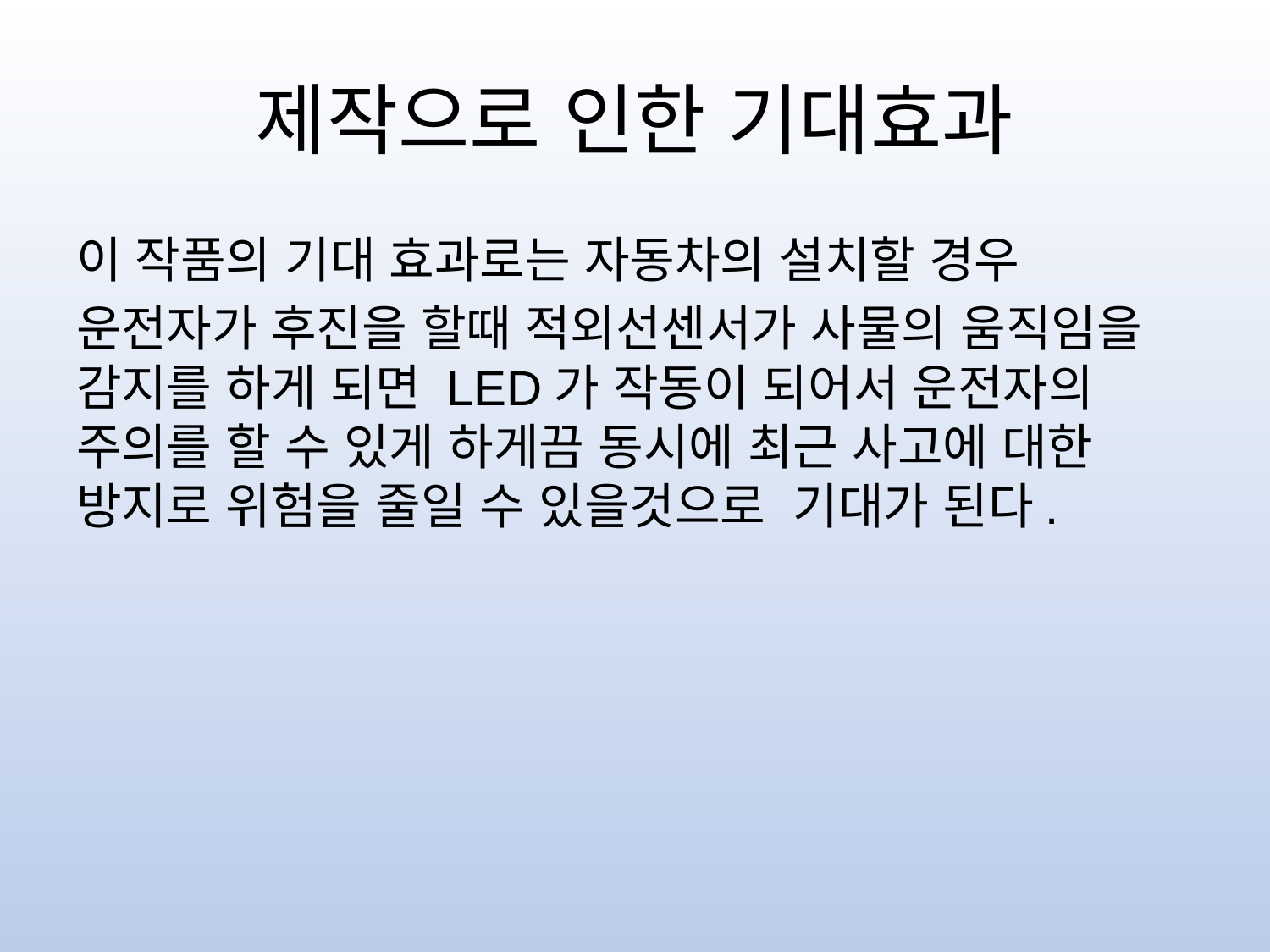

# 제작으로 인한 기대효과
이 작품의 기대 효과로는 자동차의 설치할 경우
운전자가 후진을 할때 적외선센서가 사물의 움직임을  감지를 하게 되면 LED가 작동이 되어서 운전자의 주의를 할 수 있게 하게끔 동시에 최근 사고에 대한 방지로 위험을 줄일 수 있을것으로  기대가 된다.